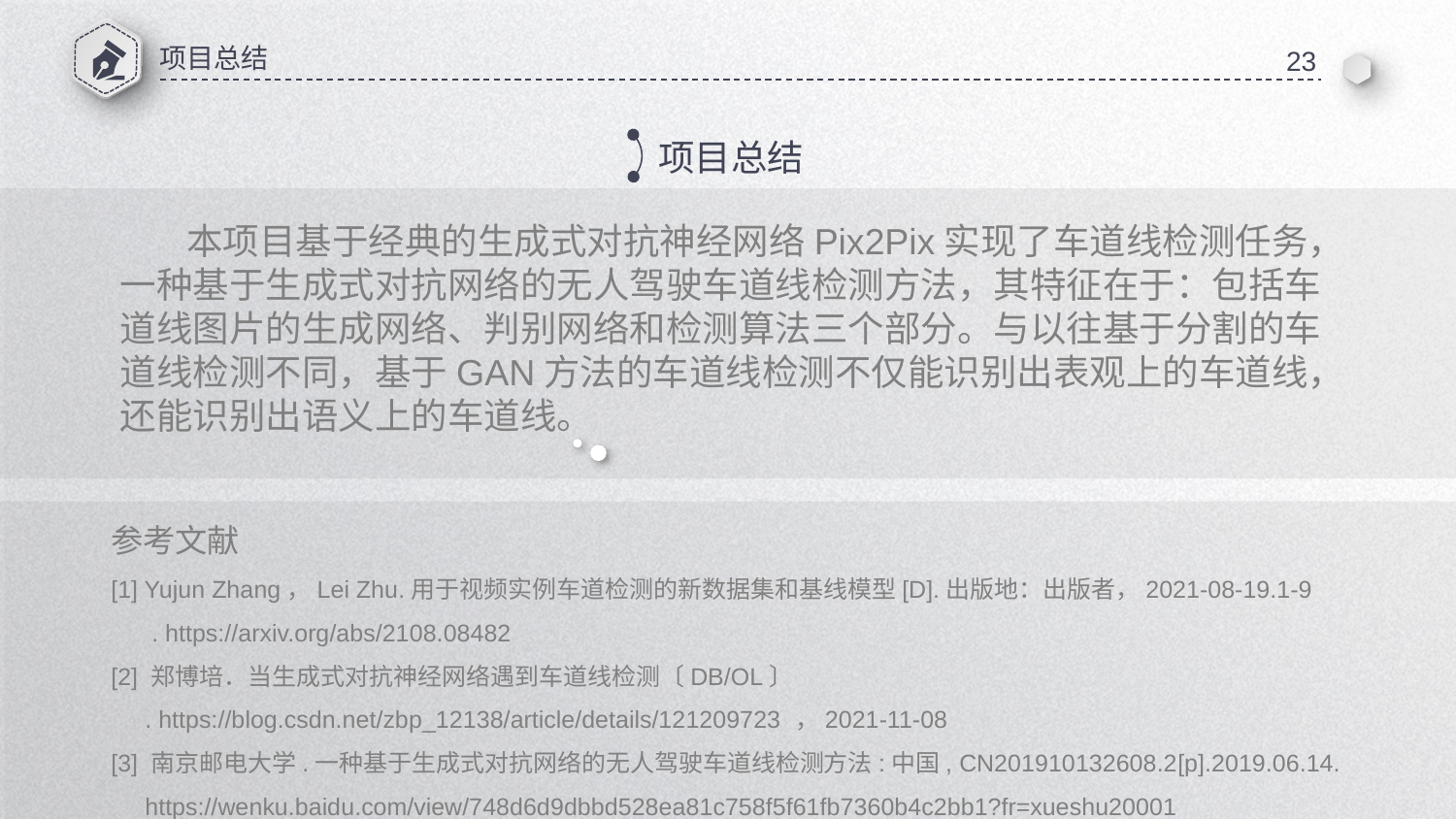

项目总结

23

项目总结

       本项目基于经典的生成式对抗神经网络Pix2Pix实现了车道线检测任务，一种基于生成式对抗网络的无人驾驶车道线检测方法，其特征在于：包括车道线图片的生成网络、判别网络和检测算法三个部分。与以往基于分割的车道线检测不同，基于GAN方法的车道线检测不仅能识别出表观上的车道线，还能识别出语义上的车道线。

参考文献
[1] Yujun Zhang，Lei Zhu.用于视频实例车道检测的新数据集和基线模型[D].出版地：出版者，2021-08-19.1-9
      . https://arxiv.org/abs/2108.08482
[2] 郑博培．当生成式对抗神经网络遇到车道线检测〔DB/OL〕
     . https://blog.csdn.net/zbp_12138/article/details/121209723 ，2021-11-08
[3] 南京邮电大学.一种基于生成式对抗网络的无人驾驶车道线检测方法:中国, CN201910132608.2[p].2019.06.14.
     https://wenku.baidu.com/view/748d6d9dbbd528ea81c758f5f61fb7360b4c2bb1?fr=xueshu20001